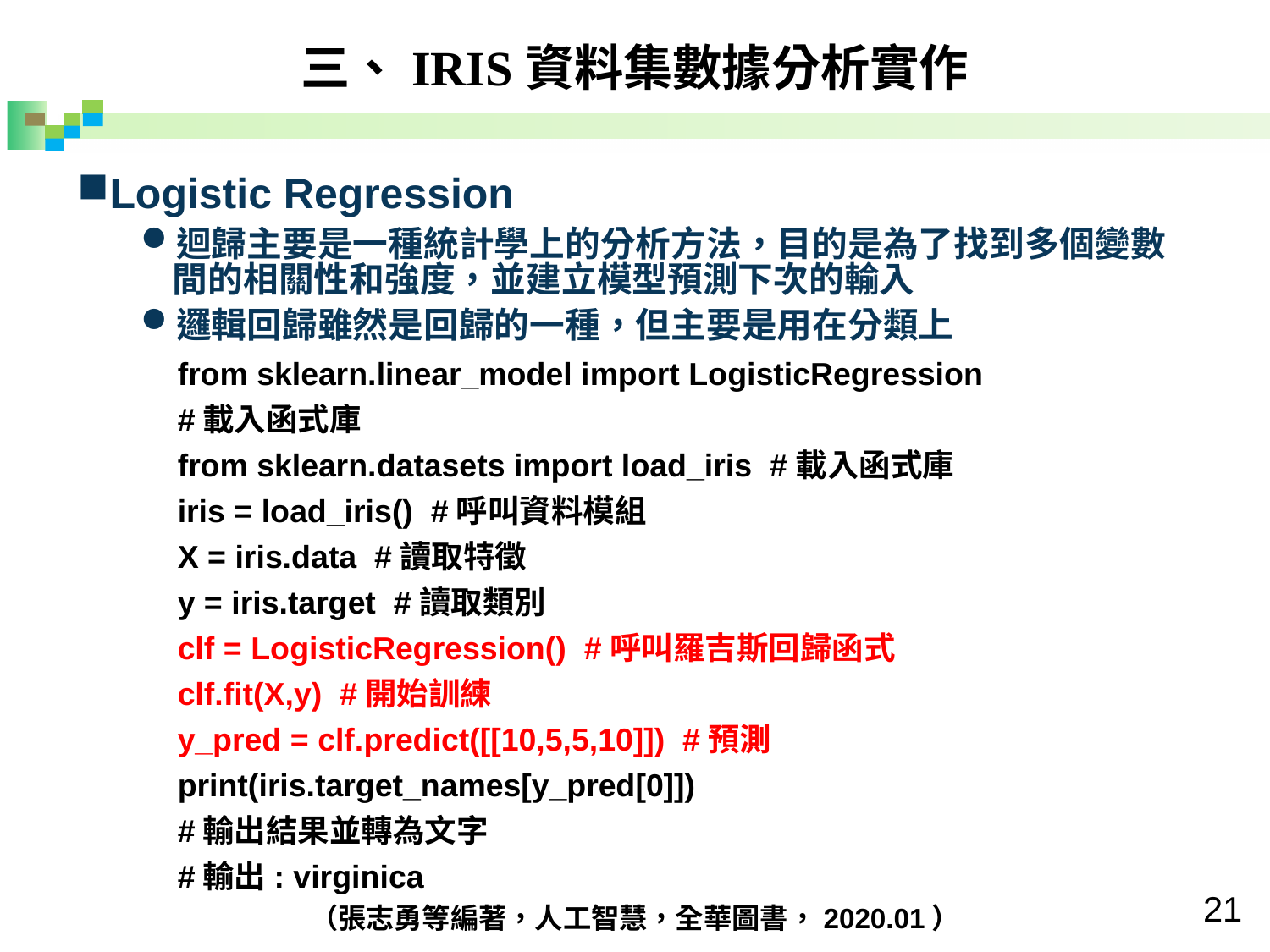

三、IRIS資料集數據分析實作
Logistic Regression
迴歸主要是一種統計學上的分析方法，目的是為了找到多個變數間的相關性和強度，並建立模型預測下次的輸入
邏輯回歸雖然是回歸的一種，但主要是用在分類上

from sklearn.linear_model import LogisticRegression
#載入函式庫
from sklearn.datasets import load_iris  #載入函式庫
iris = load_iris()  #呼叫資料模組
X = iris.data  #讀取特徵
y = iris.target  #讀取類別
clf = LogisticRegression()  #呼叫羅吉斯回歸函式
clf.fit(X,y)  #開始訓練
y_pred = clf.predict([[10,5,5,10]])  #預測
print(iris.target_names[y_pred[0]])
#輸出結果並轉為文字
#輸出: virginica
（張志勇等編著，人工智慧，全華圖書，2020.01）